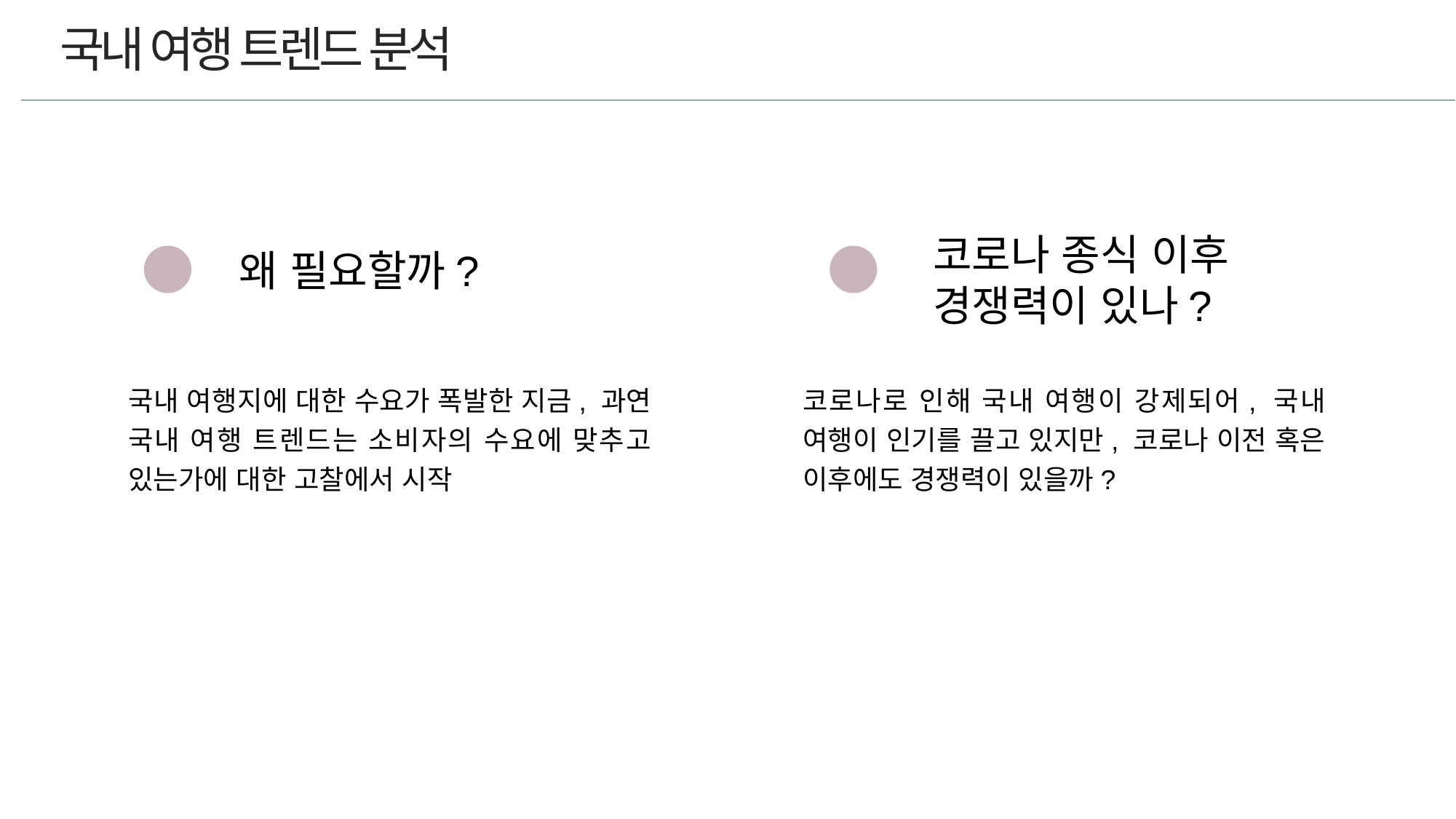

국내 여행 트렌드 분석
코로나 종식 이후
경쟁력이 있나?

왜 필요할까?

국내 여행지에 대한 수요가 폭발한 지금, 과연 국내 여행 트렌드는 소비자의 수요에 맞추고 있는가에 대한 고찰에서 시작

코로나로 인해 국내 여행이 강제되어, 국내 여행이 인기를 끌고 있지만, 코로나 이전 혹은 이후에도 경쟁력이 있을까?